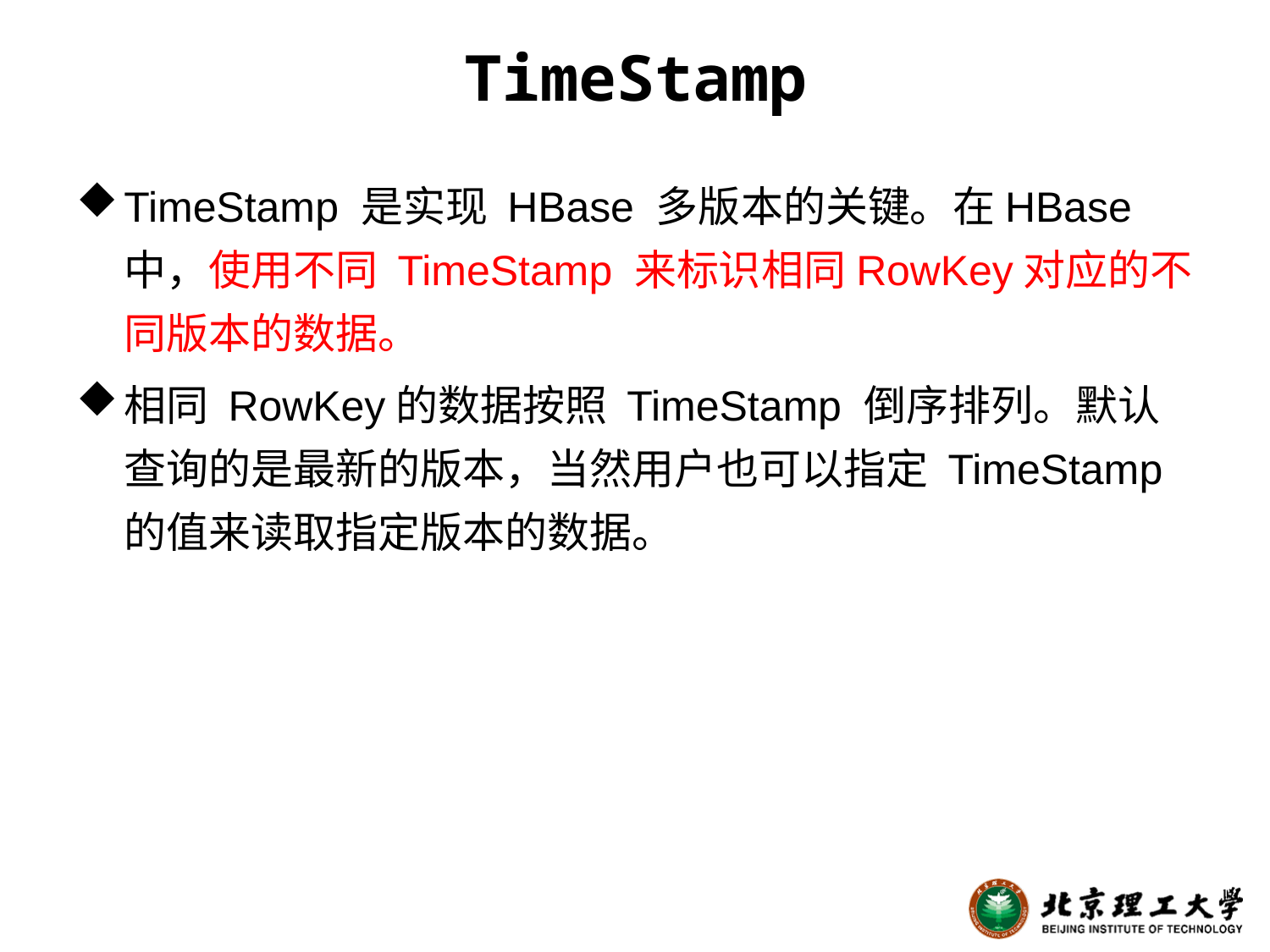

# TimeStamp
TimeStamp 是实现 HBase 多版本的关键。在HBase 中，使用不同 TimeStamp 来标识相同RowKey对应的不同版本的数据。
相同 RowKey的数据按照 TimeStamp 倒序排列。默认查询的是最新的版本，当然用户也可以指定 TimeStamp 的值来读取指定版本的数据。